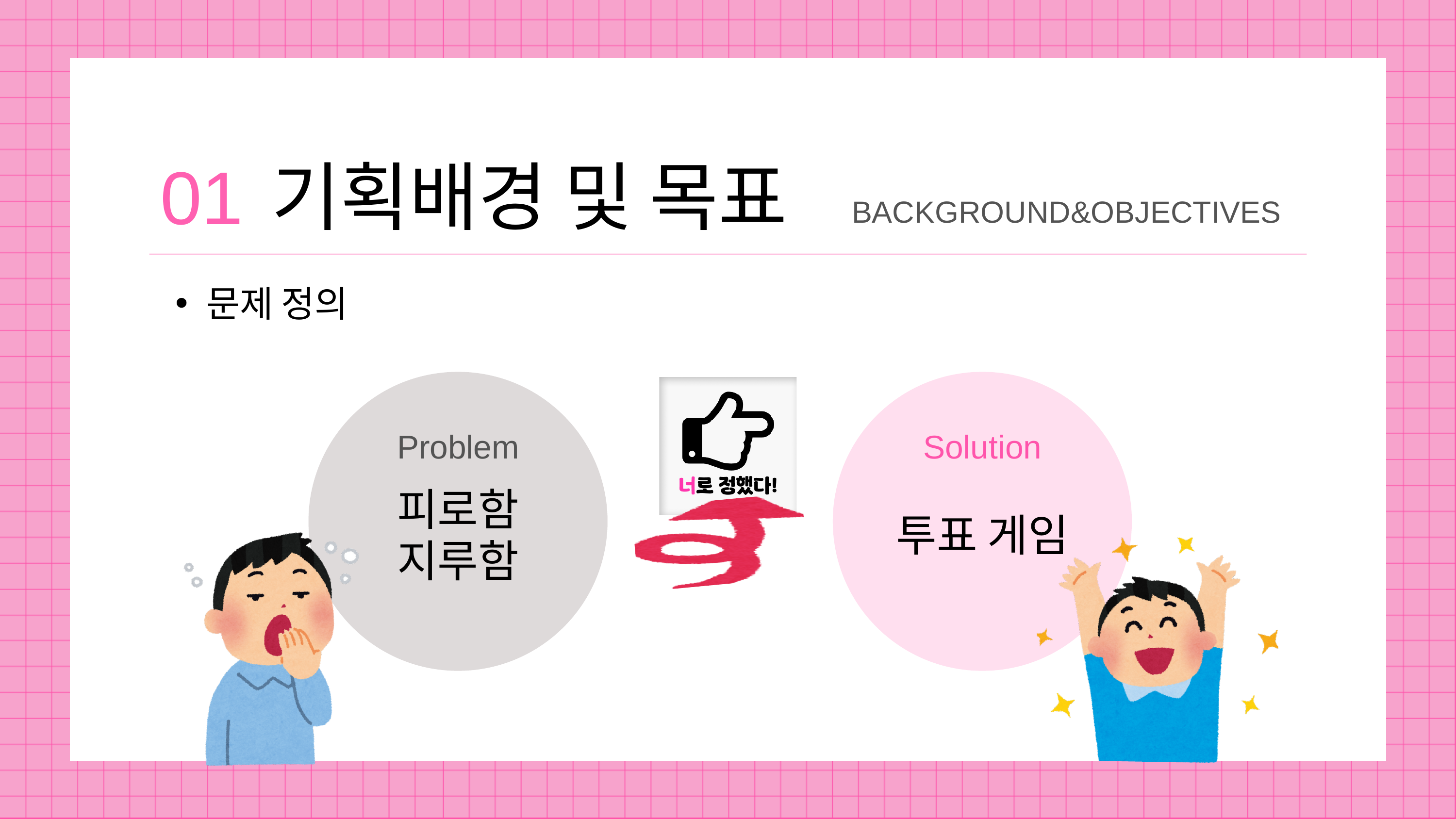

01
기획배경 및 목표
BACKGROUND&OBJECTIVES
문제 정의

Problem
Solution

피로함
지루함
투표 게임